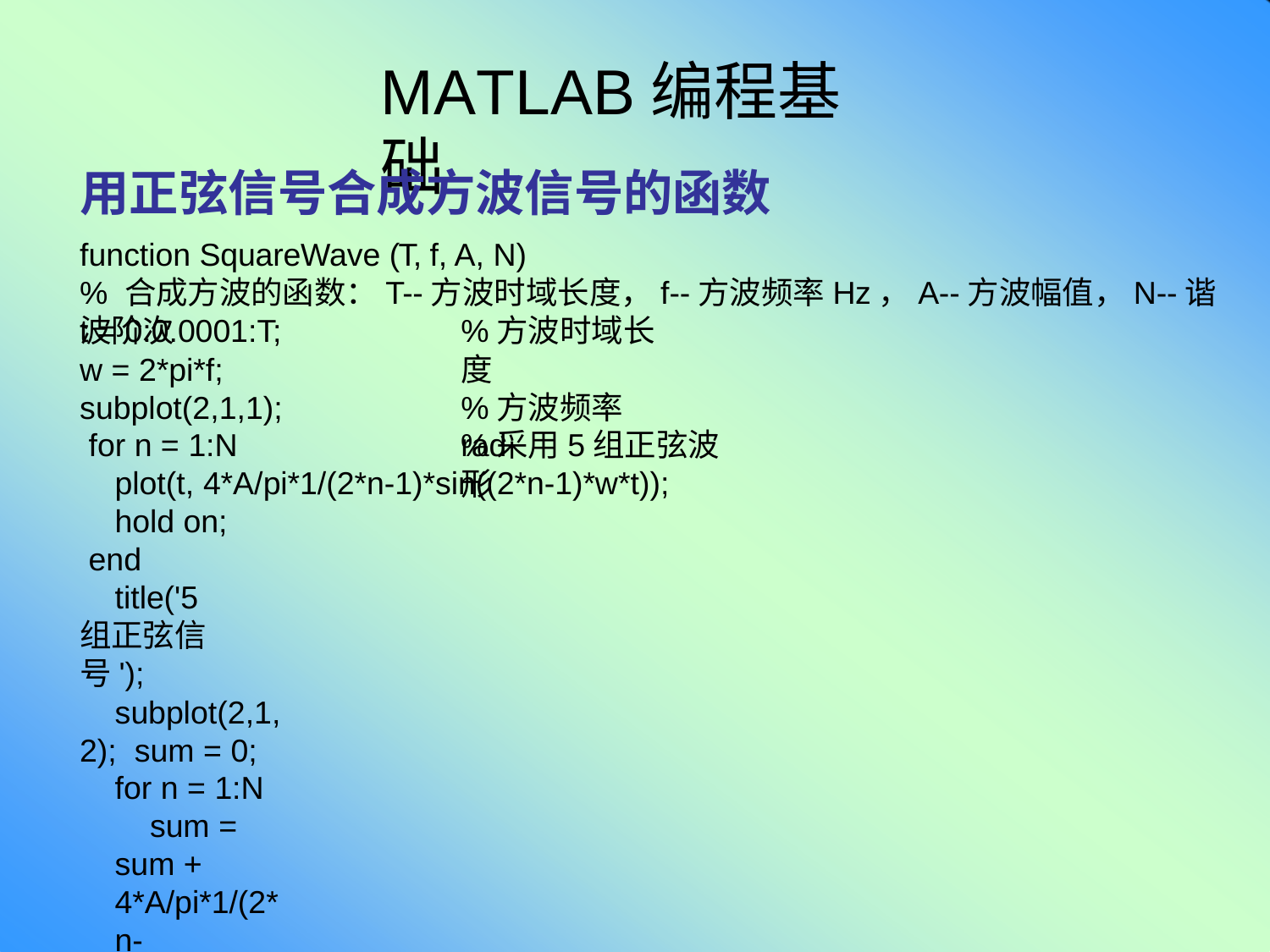

# MATLAB编程基础
用正弦信号合成方波信号的函数
function SquareWave (T, f, A, N)
% 合成方波的函数：T--方波时域长度，f--方波频率Hz，A--方波幅值，N--谐波阶次
t = 0:0.0001:T;
w = 2*pi*f;  subplot(2,1,1);  for n = 1:N
%方波时域长度
%方波频率 rad
%采用5组正弦波形
plot(t, 4*A/pi*1/(2*n-1)*sin((2*n-1)*w*t));
hold on;  end
title('5组正弦信号');
subplot(2,1,2);  sum = 0;
for n = 1:N
sum = sum + 4*A/pi*1/(2*n-1)*sin((2*n-1)*w*t);
end
plot(t, sum);
title('合成的方波信号');
end